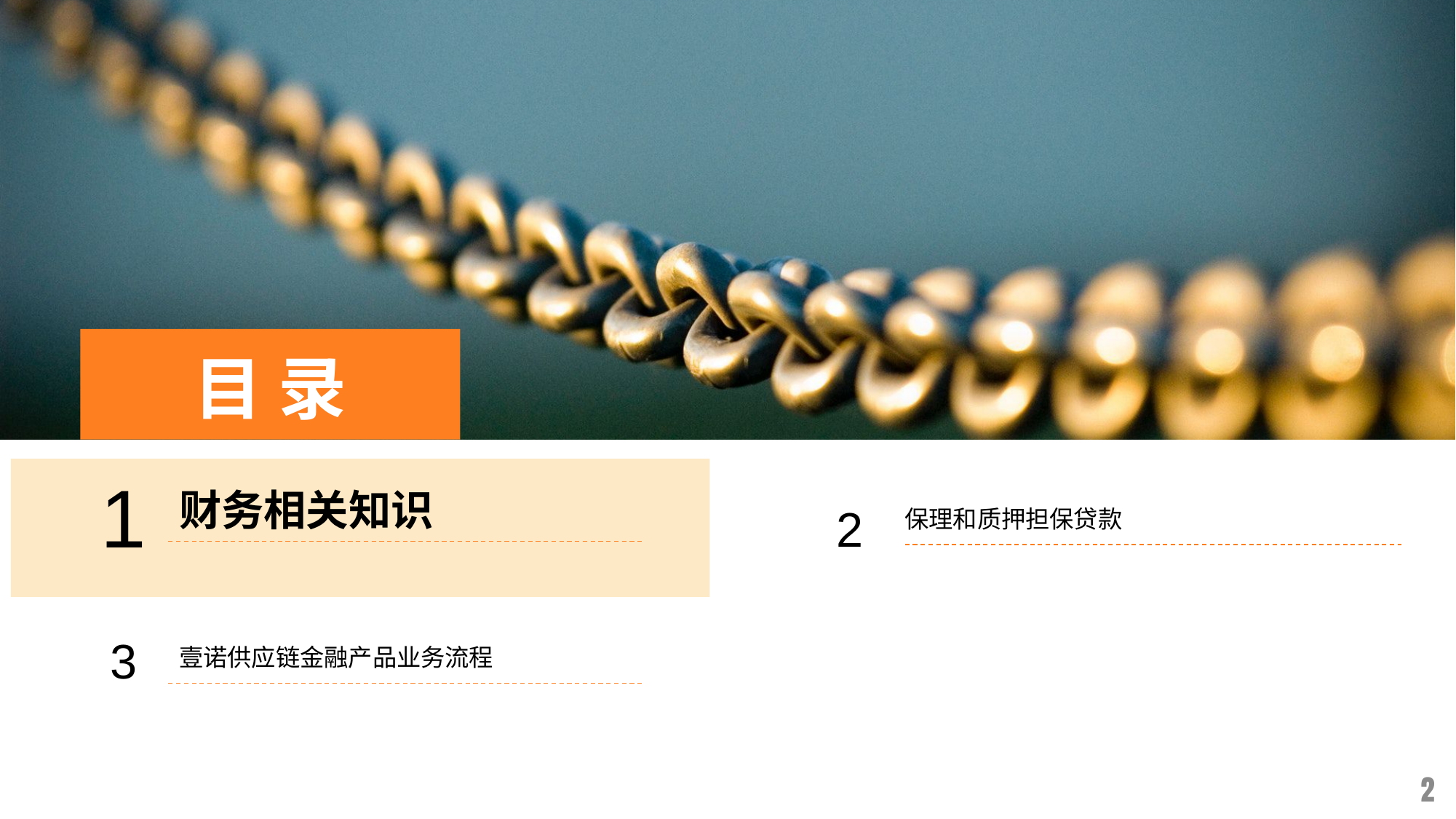

#
目 录

保理和质押担保贷款
1
财务相关知识
2

壹诺供应链金融产品业务流程
3

2